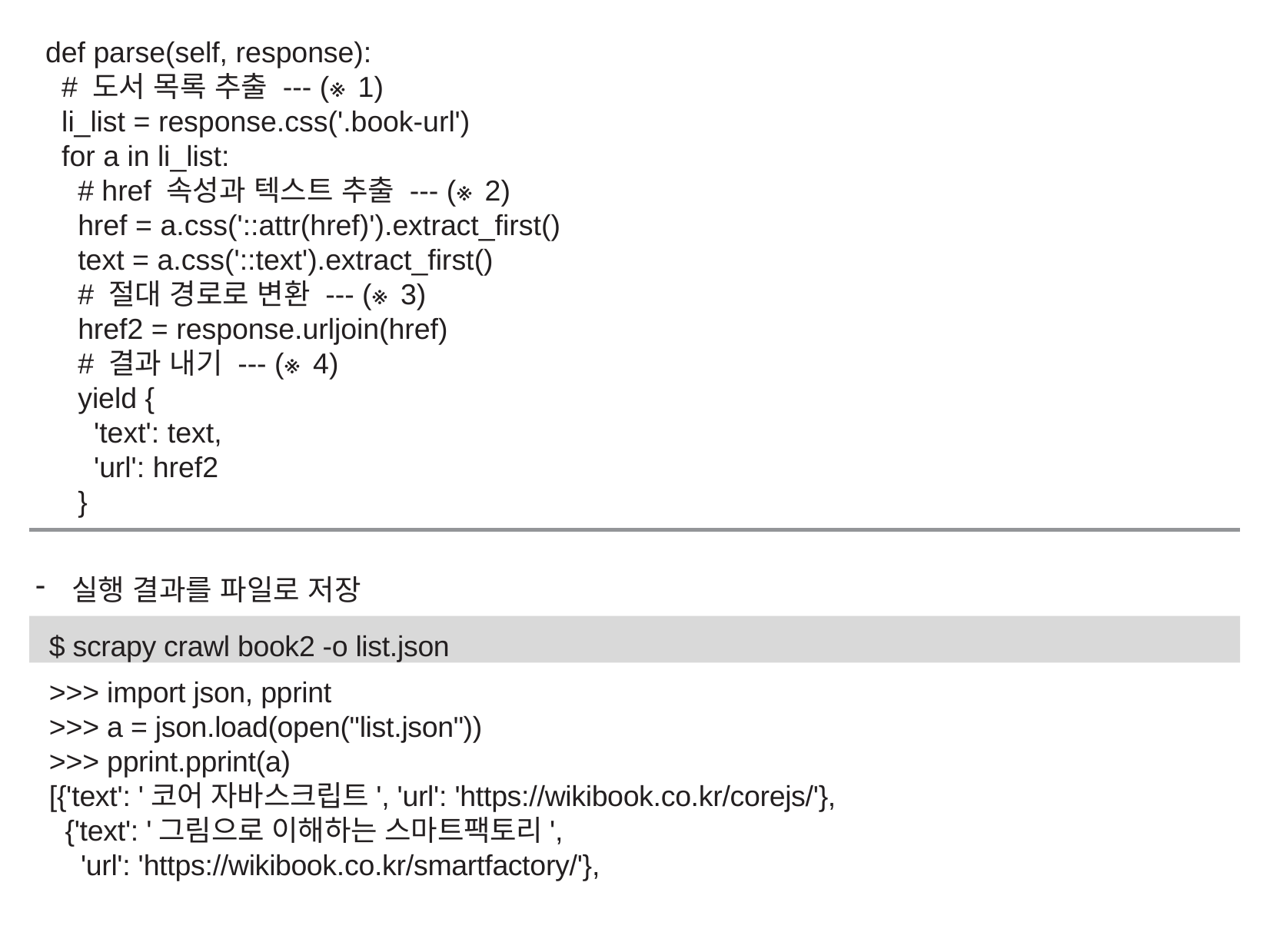

def parse(self, response):
    # 도서 목록 추출 --- (※1)
    li_list = response.css('.book-url')
    for a in li_list:
      # href 속성과 텍스트 추출 --- (※2)
      href = a.css('::attr(href)').extract_first()
      text = a.css('::text').extract_first()
      # 절대 경로로 변환 --- (※3)
      href2 = response.urljoin(href)
      # 결과 내기 --- (※4)
      yield {
        'text': text,
        'url': href2
      }

실행 결과를 파일로 저장
$ scrapy crawl book2 -o list.json
>>> import json, pprint
>>> a = json.load(open("list.json"))
>>> pprint.pprint(a)
[{'text': '코어 자바스크립트', 'url': 'https://wikibook.co.kr/corejs/'},
  {'text': '그림으로 이해하는 스마트팩토리',
    'url': 'https://wikibook.co.kr/smartfactory/'},